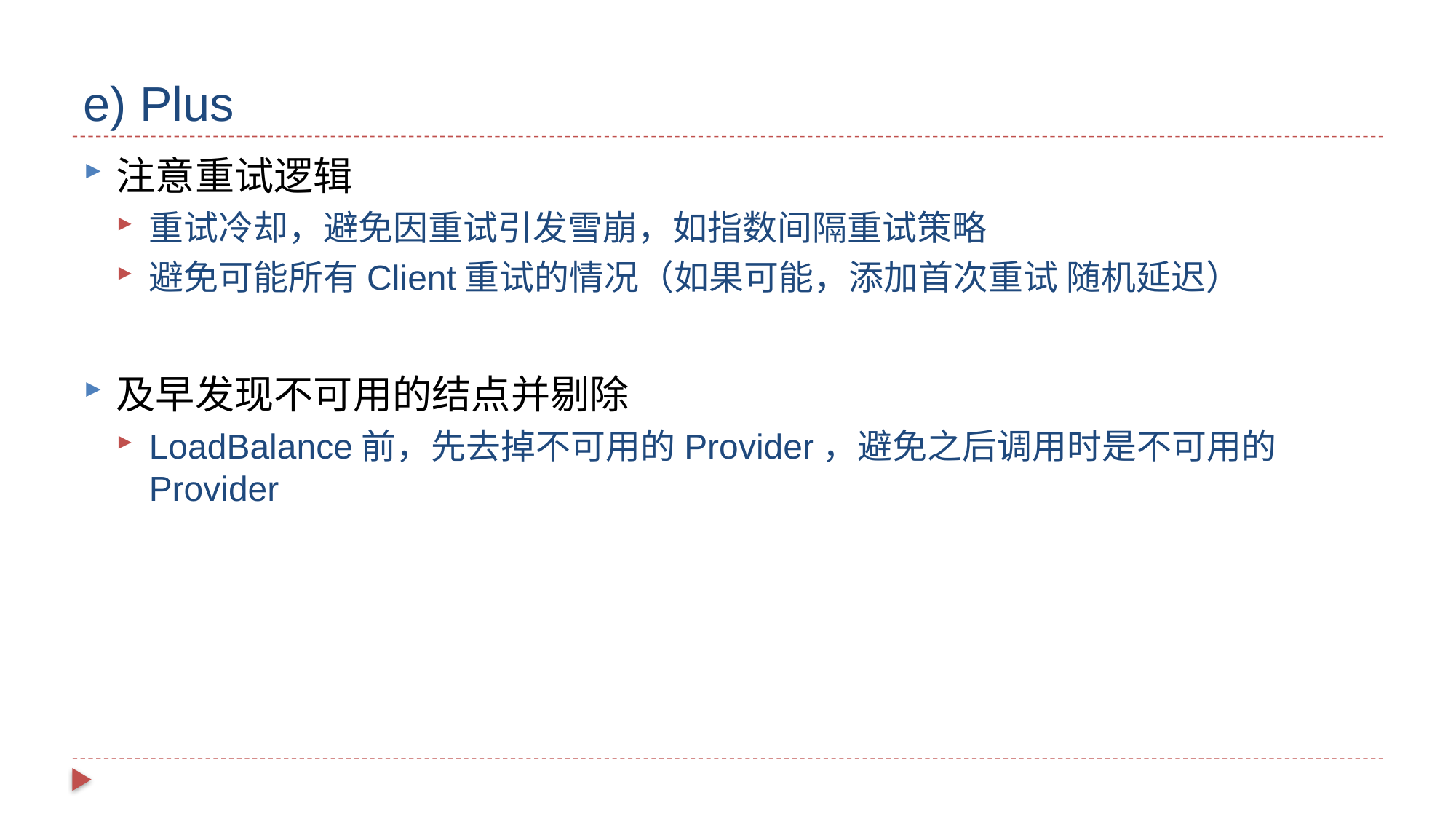

# e) Plus
注意重试逻辑
重试冷却，避免因重试引发雪崩，如指数间隔重试策略
避免可能所有Client重试的情况（如果可能，添加首次重试 随机延迟）

及早发现不可用的结点并剔除
LoadBalance前，先去掉不可用的Provider，避免之后调用时是不可用的Provider